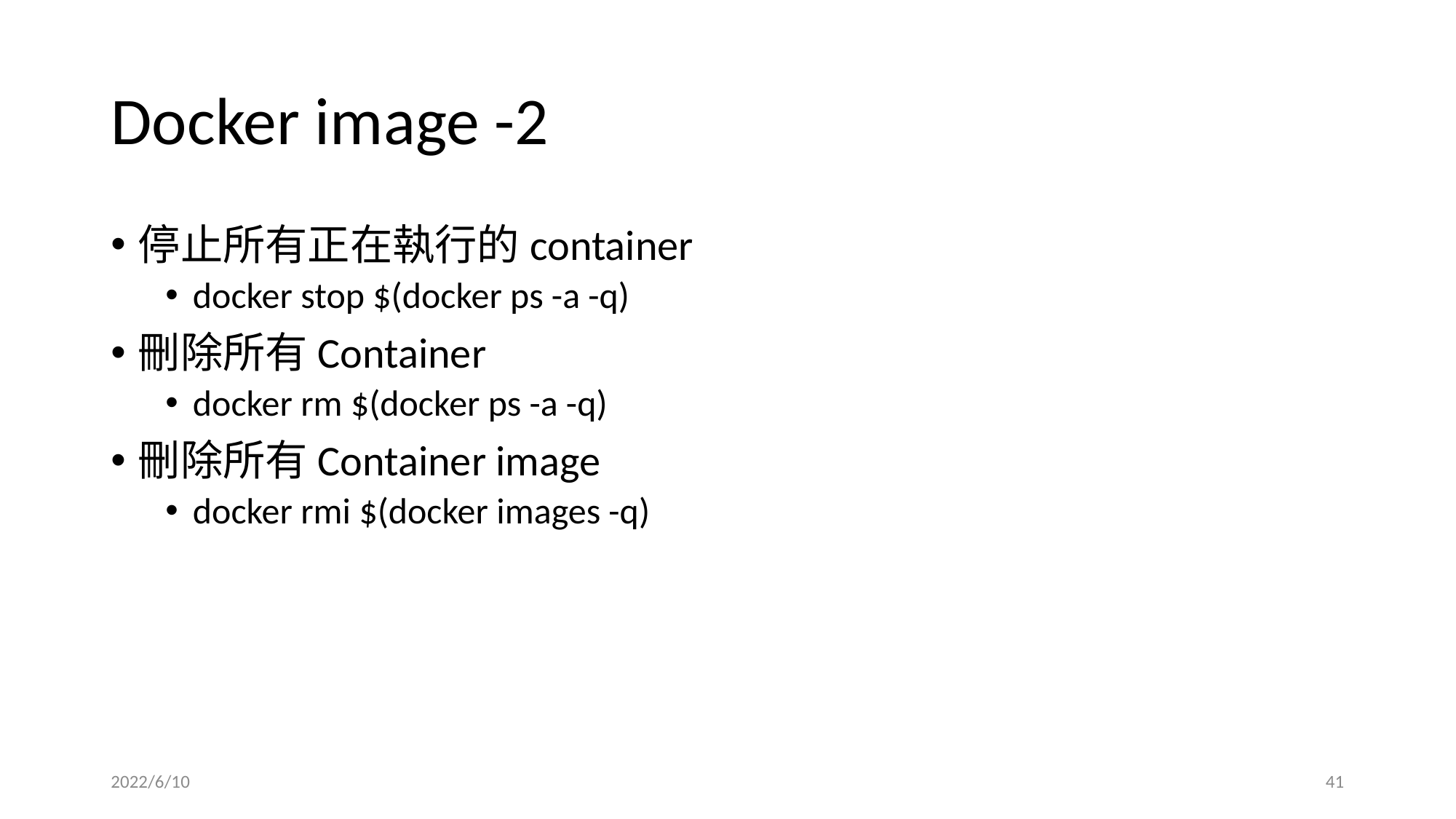

# Docker image -2
停止所有正在執行的container
docker stop $(docker ps -a -q)
刪除所有Container
docker rm $(docker ps -a -q)
刪除所有Container image
docker rmi $(docker images -q)

2022/6/10
41